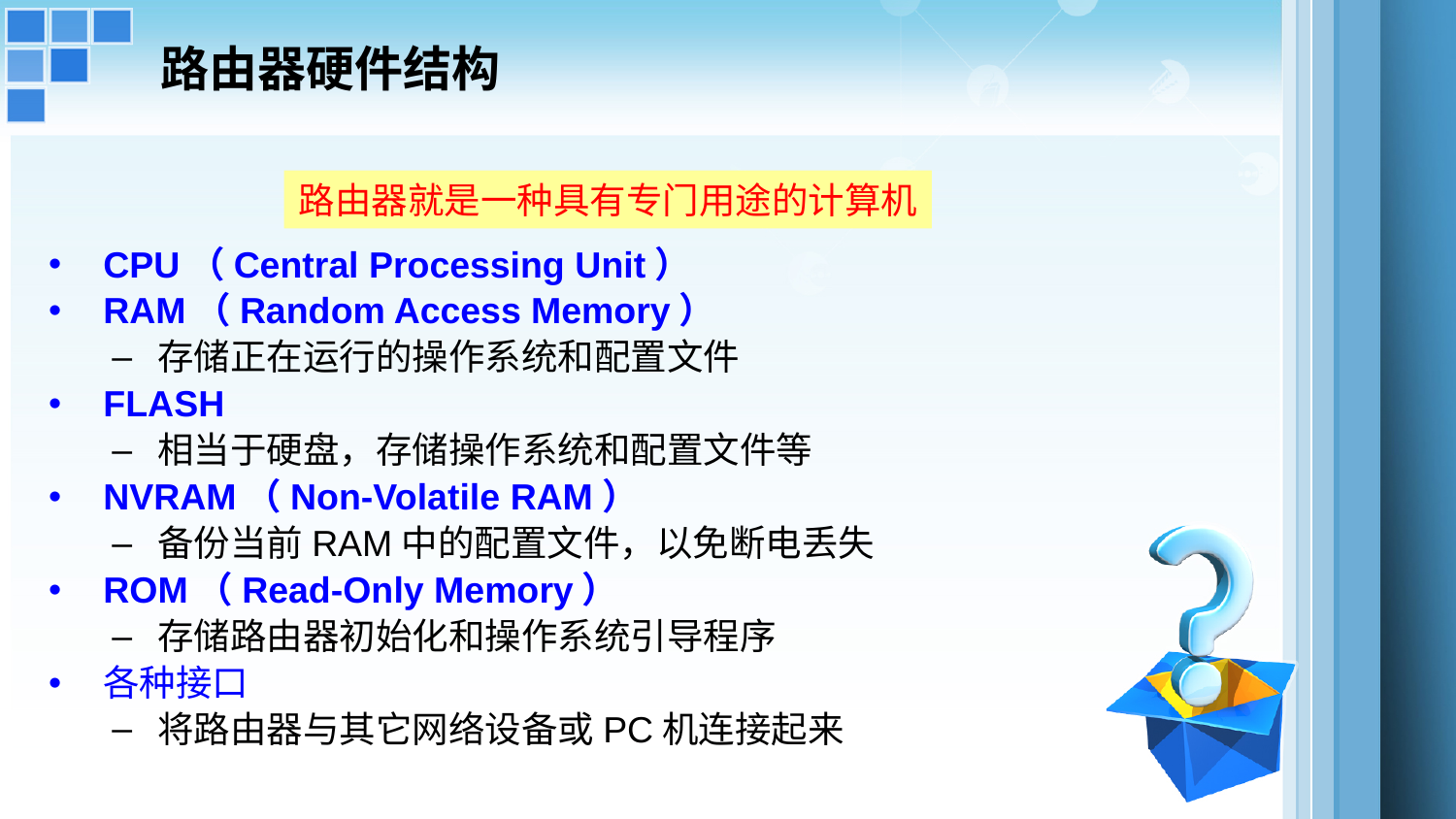

# 路由器硬件结构
路由器就是一种具有专门用途的计算机
CPU（Central Processing Unit）
RAM（Random Access Memory）
存储正在运行的操作系统和配置文件
FLASH
相当于硬盘，存储操作系统和配置文件等
NVRAM（Non-Volatile RAM）
备份当前RAM中的配置文件，以免断电丢失
ROM（Read-Only Memory）
存储路由器初始化和操作系统引导程序
各种接口
将路由器与其它网络设备或PC机连接起来